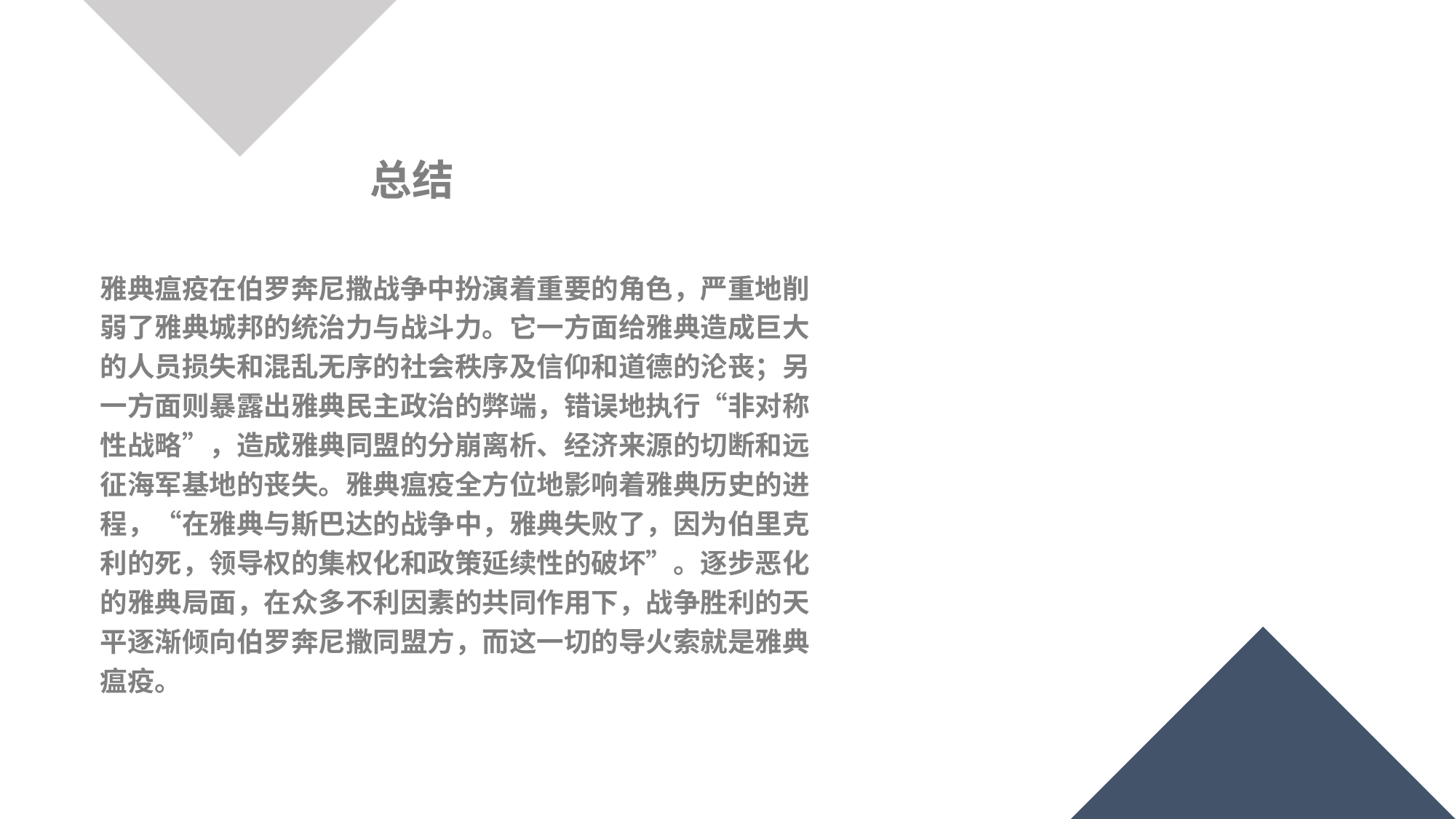

总结
雅典瘟疫在伯罗奔尼撒战争中扮演着重要的角色，严重地削弱了雅典城邦的统治力与战斗力。它一方面给雅典造成巨大的人员损失和混乱无序的社会秩序及信仰和道德的沦丧；另一方面则暴露出雅典民主政治的弊端，错误地执行“非对称性战略”，造成雅典同盟的分崩离析、经济来源的切断和远征海军基地的丧失。雅典瘟疫全方位地影响着雅典历史的进程，“在雅典与斯巴达的战争中，雅典失败了，因为伯里克利的死，领导权的集权化和政策延续性的破坏”。逐步恶化的雅典局面，在众多不利因素的共同作用下，战争胜利的天平逐渐倾向伯罗奔尼撒同盟方，而这一切的导火索就是雅典瘟疫。